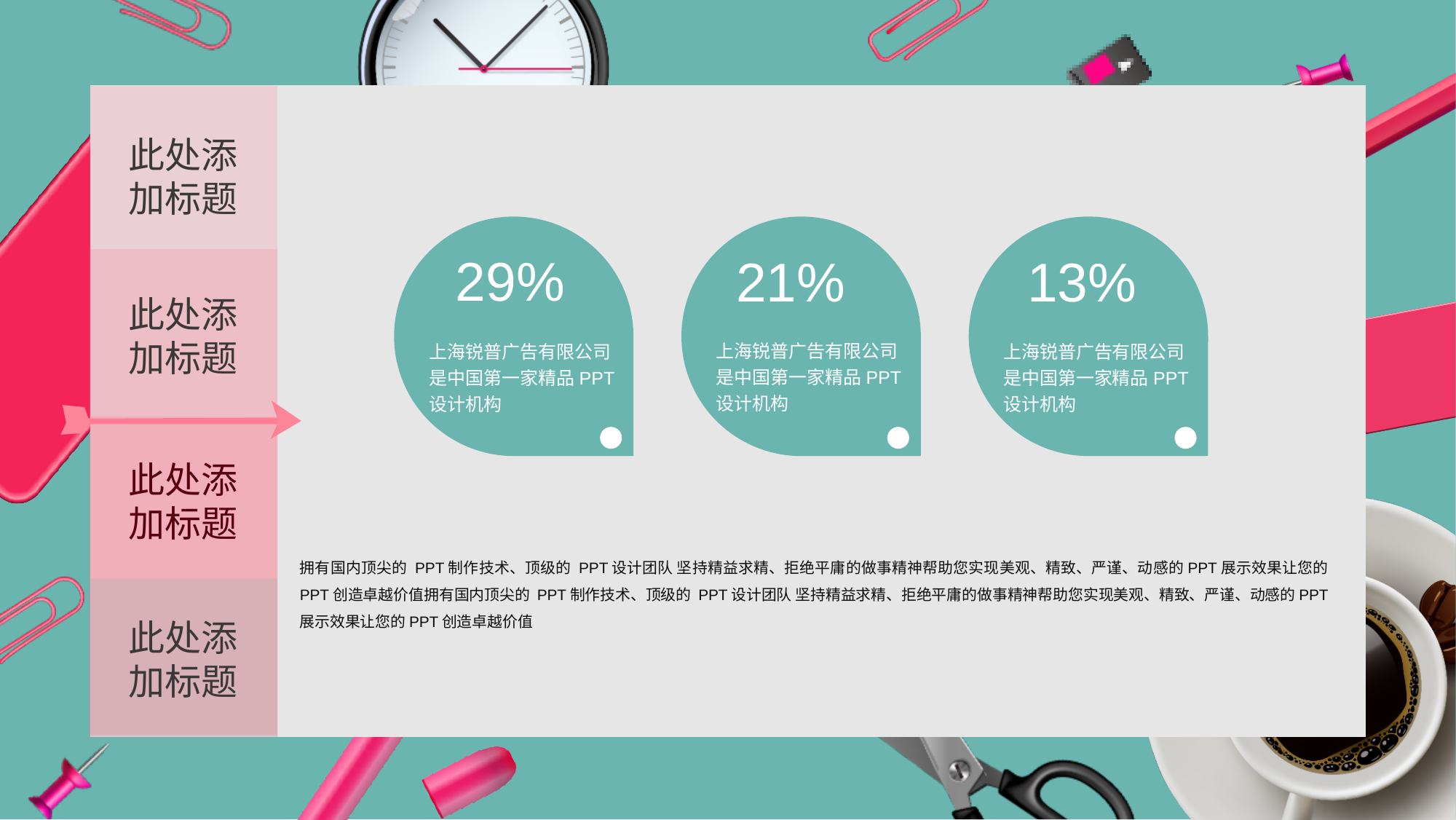

此处添
加标题

21%

上海锐普广告有限公司是中国第一家精品PPT设计机构

13%

上海锐普广告有限公司是中国第一家精品PPT设计机构

29%

上海锐普广告有限公司是中国第一家精品PPT设计机构

此处添
加标题

此处添
加标题
拥有国内顶尖的 PPT制作技术、顶级的 PPT设计团队 坚持精益求精、拒绝平庸的做事精神帮助您实现美观、精致、严谨、动感的PPT展示效果让您的PPT创造卓越价值拥有国内顶尖的 PPT制作技术、顶级的 PPT设计团队 坚持精益求精、拒绝平庸的做事精神帮助您实现美观、精致、严谨、动感的PPT展示效果让您的PPT创造卓越价值

此处添
加标题